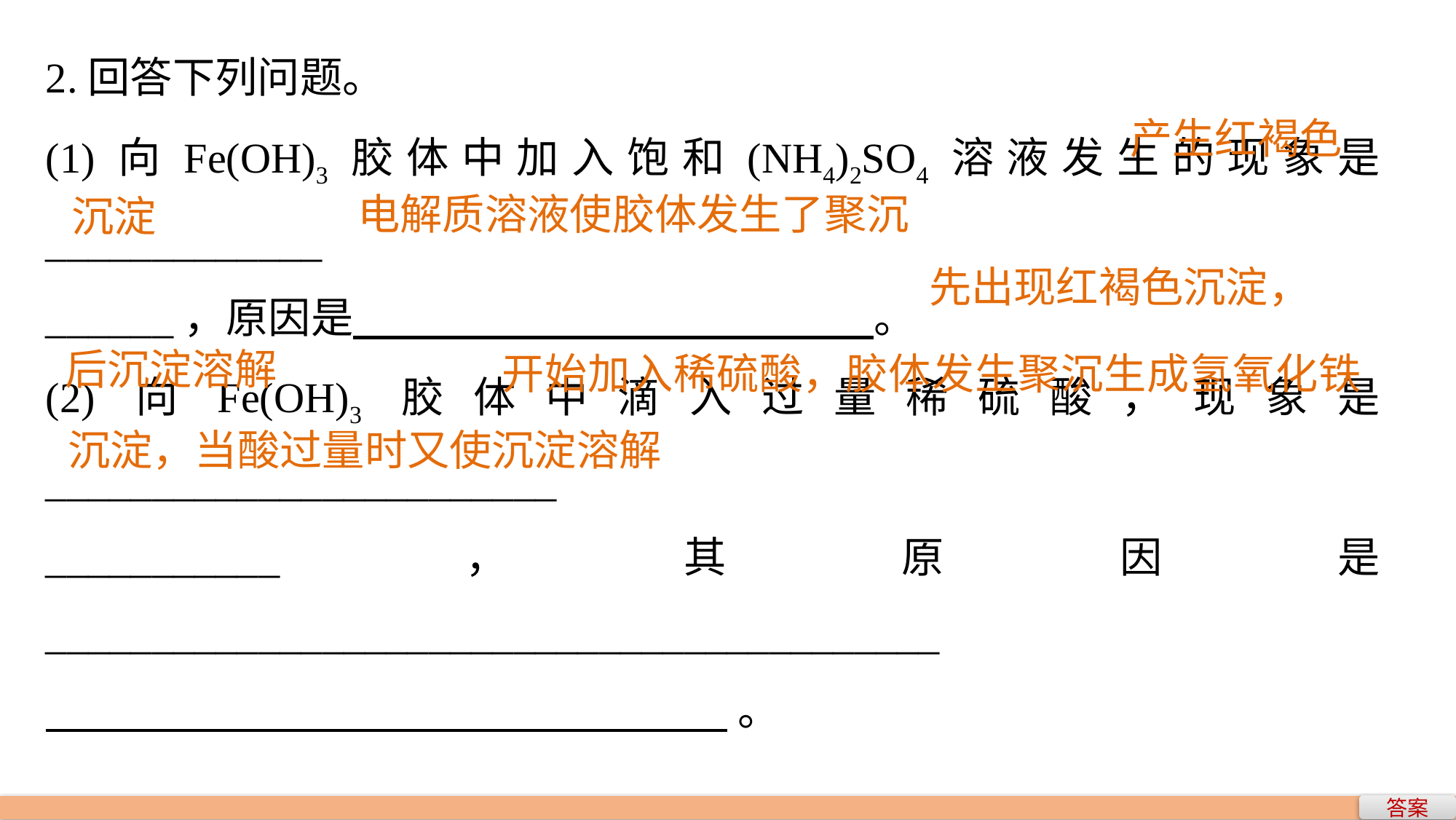

2.回答下列问题。
(1)向Fe(OH)3胶体中加入饱和(NH4)2SO4溶液发生的现象是_____________
______，原因是                                                       。
(2)向Fe(OH)3胶体中滴入过量稀硫酸，现象是________________________
___________，其原因是__________________________________________
                                                                        。
产生红褐色
电解质溶液使胶体发生了聚沉
沉淀
先出现红褐色沉淀，
                                          开始加入稀硫酸，胶体发生聚沉生成氢氧化铁沉淀，当酸过量时又使沉淀溶解
后沉淀溶解
答案